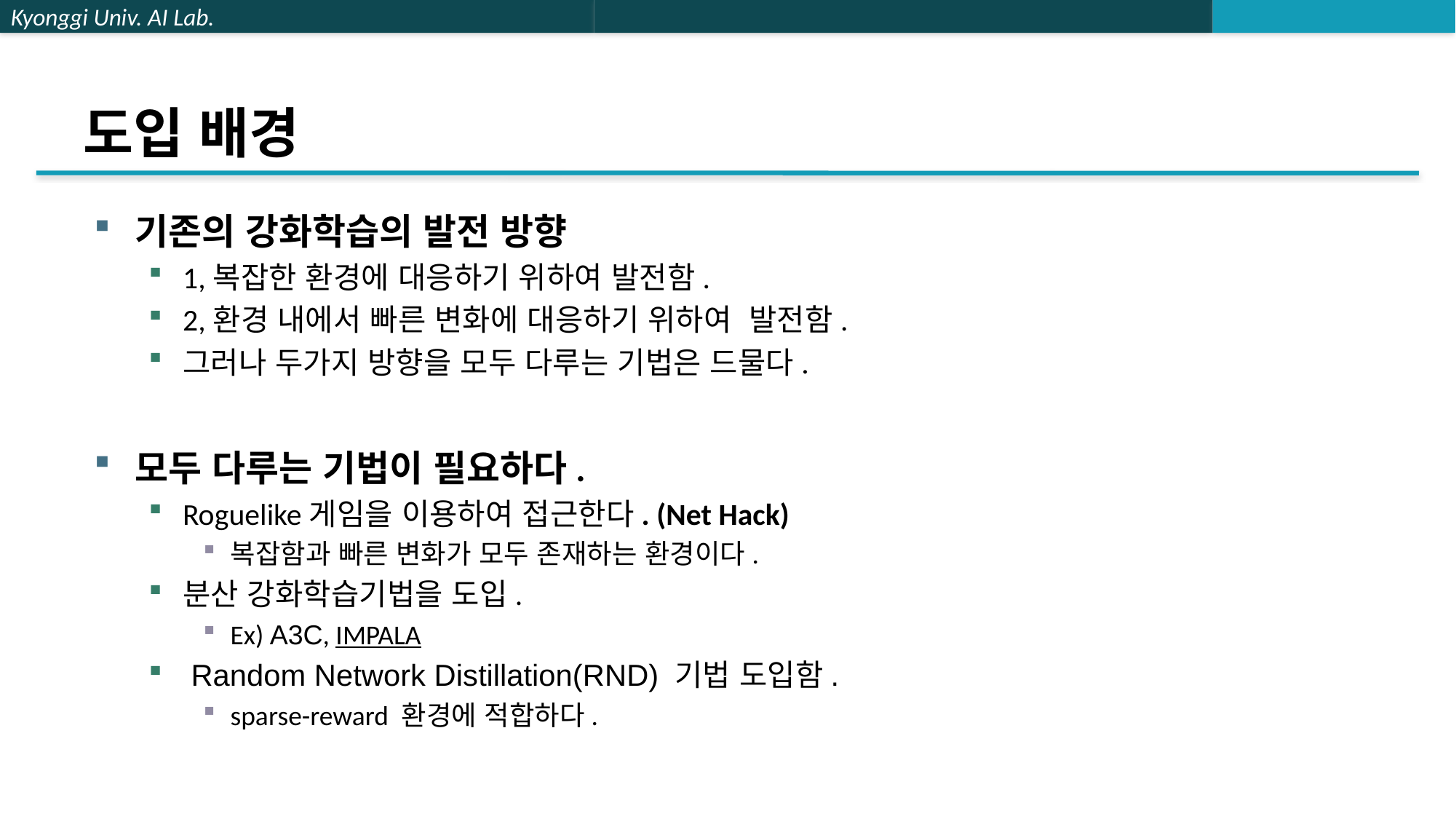

# 도입 배경
기존의 강화학습의 발전 방향
1,복잡한 환경에 대응하기 위하여 발전함.
2,환경 내에서 빠른 변화에 대응하기 위하여  발전함.
그러나 두가지 방향을 모두 다루는 기법은 드물다.

모두 다루는 기법이 필요하다.
Roguelike게임을 이용하여 접근한다. (Net Hack)
복잡함과 빠른 변화가 모두 존재하는 환경이다.
분산 강화학습기법을 도입.
Ex) A3C, IMPALA
 Random Network Distillation(RND) 기법 도입함.
sparse-reward 환경에 적합하다.